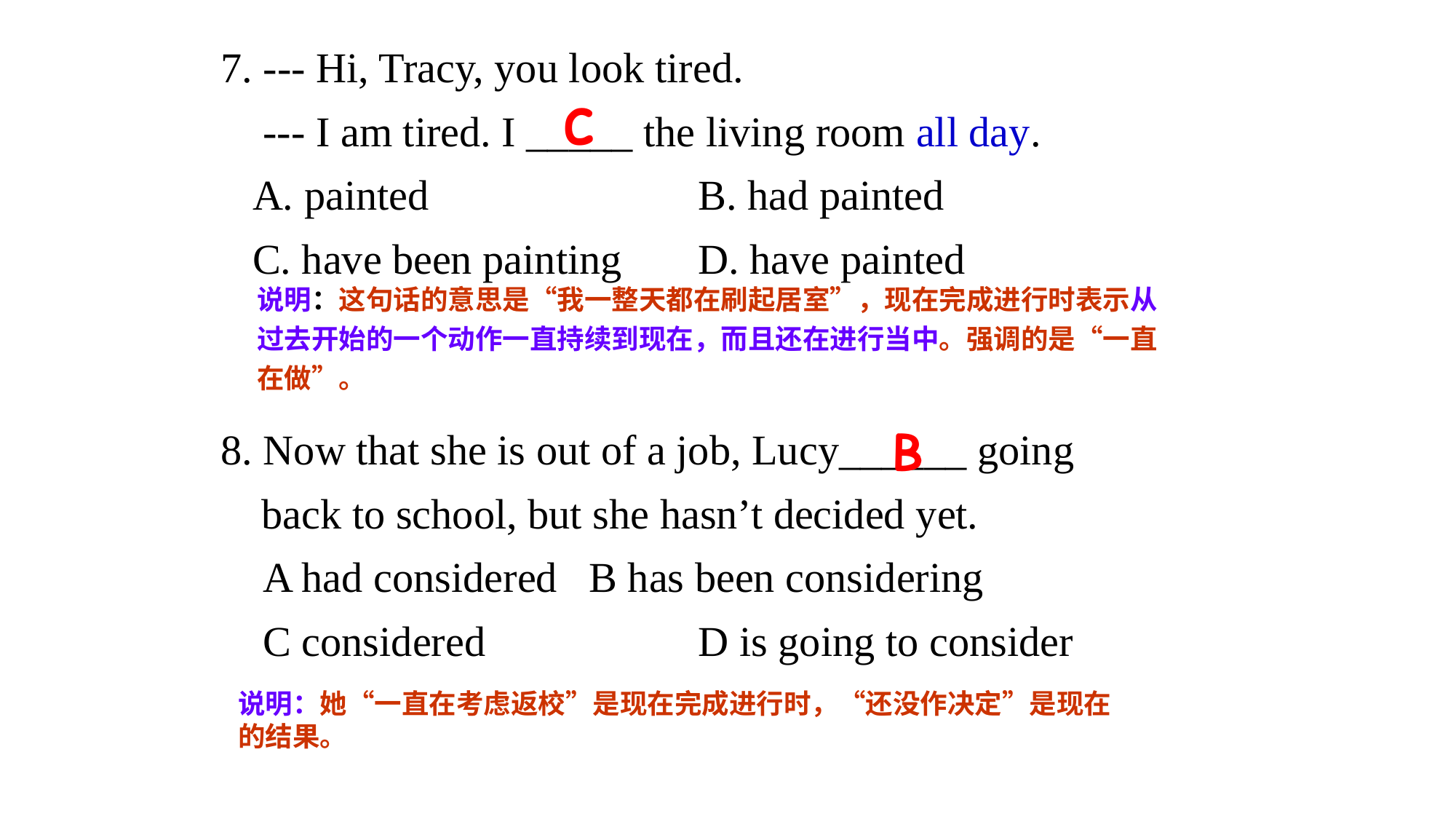

7. --- Hi, Tracy, you look tired.
    --- I am tired. I _____ the living room all day.
   A. painted			B. had painted
   C. have been painting	D. have painted

8. Now that she is out of a job, Lucy______ going back to school, but she hasn’t decided yet.
    A had considered	B has been considering
    C considered		D is going to consider

C
说明：这句话的意思是“我一整天都在刷起居室”，现在完成进行时表示从过去开始的一个动作一直持续到现在，而且还在进行当中。强调的是“一直在做”。
B
说明：她“一直在考虑返校”是现在完成进行时，“还没作决定”是现在的结果。